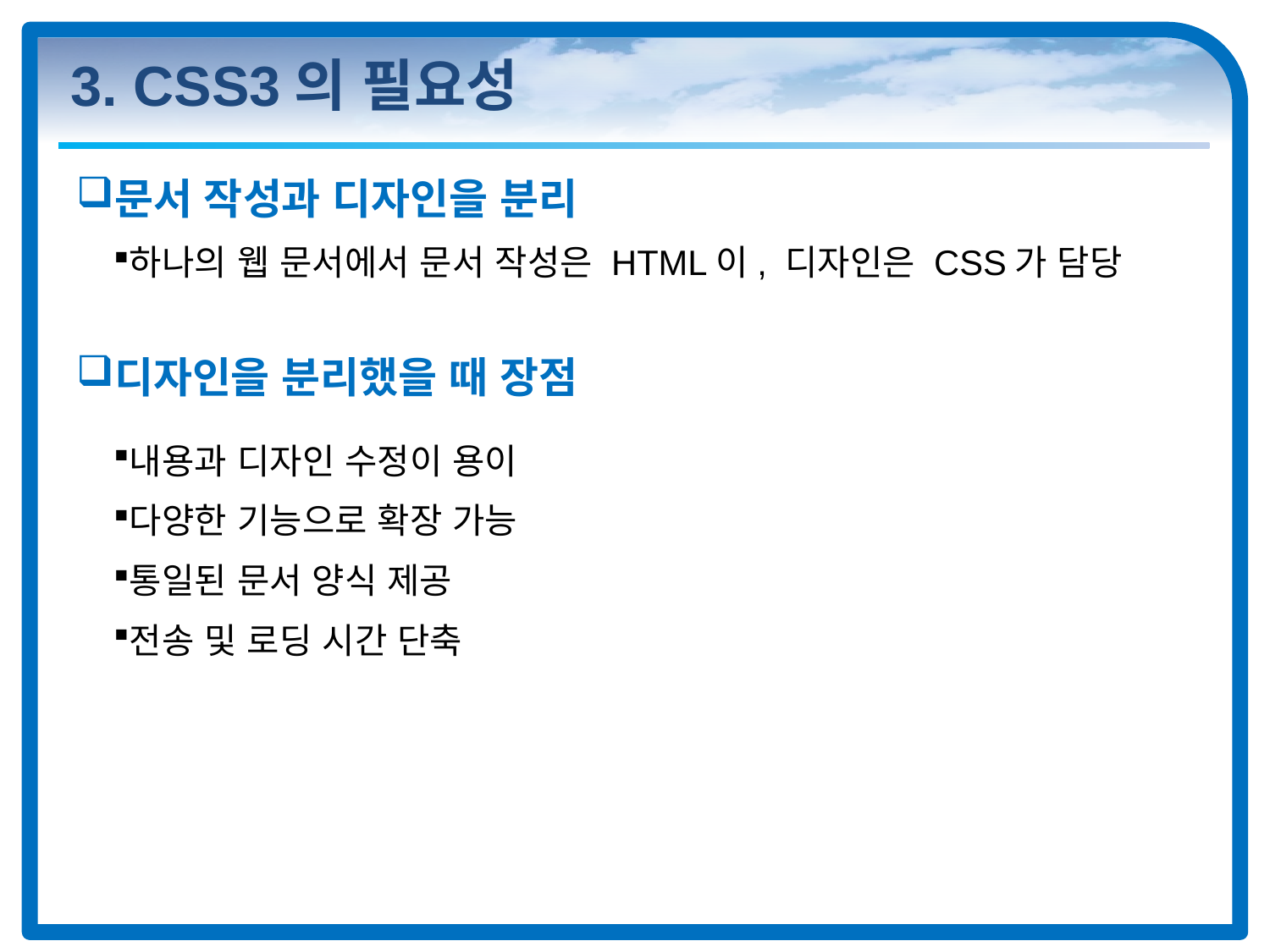

# 3. CSS3의 필요성
문서 작성과 디자인을 분리
하나의 웹 문서에서 문서 작성은 HTML이, 디자인은 CSS가 담당

디자인을 분리했을 때 장점

내용과 디자인 수정이 용이
다양한 기능으로 확장 가능
통일된 문서 양식 제공
전송 및 로딩 시간 단축